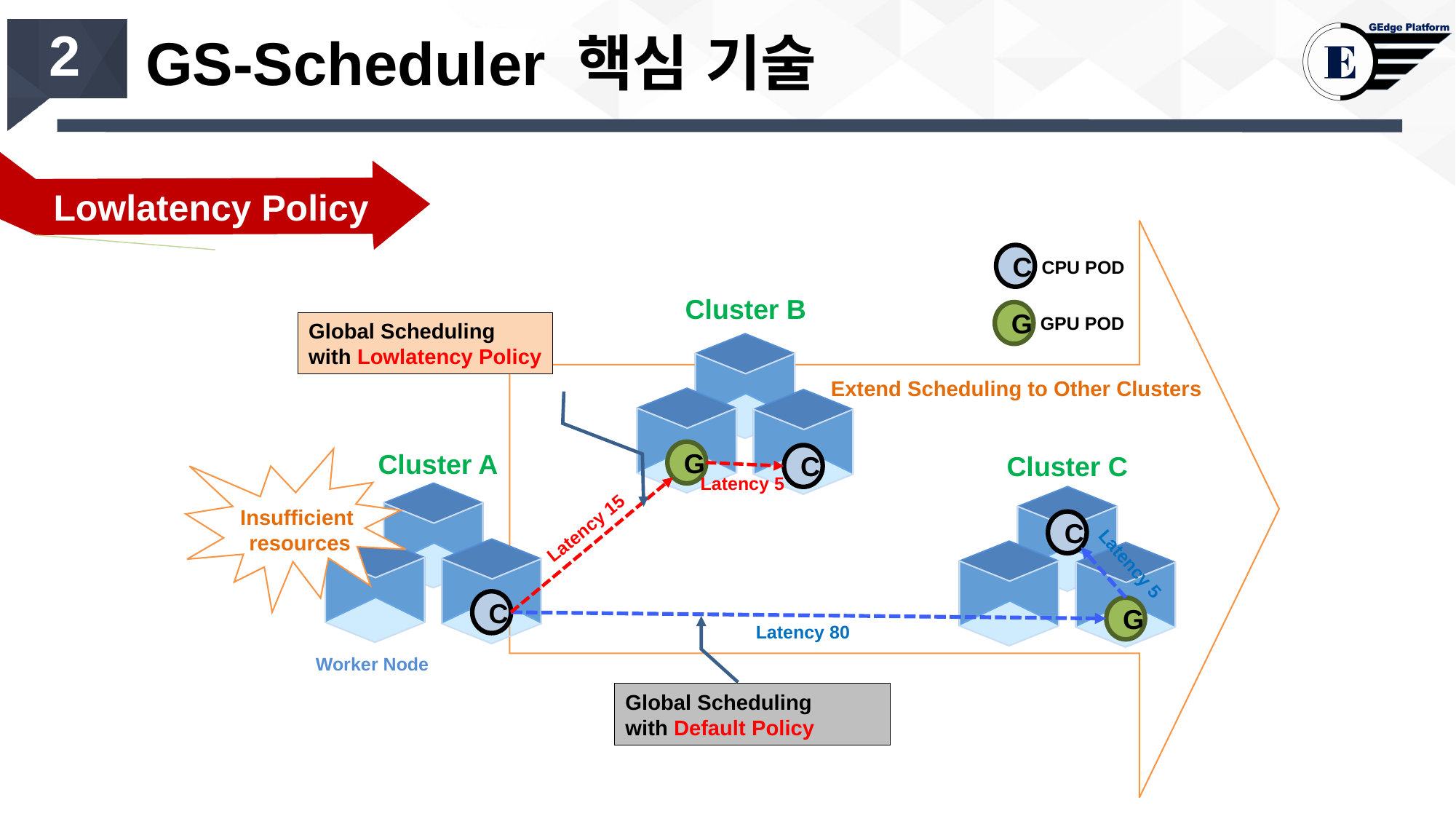

# GS-Scheduler 핵심 기술
2

Lowlatency Policy

C
CPU POD
Cluster B
G
GPU POD
Global Scheduling
with Lowlatency Policy

Extend Scheduling to Other Clusters

Cluster A
G
Cluster C
C

Latency 5

Insufficient
resources

Latency 15
C

Latency 5

C
G
Latency 80

Worker Node
Global Scheduling
with Default Policy